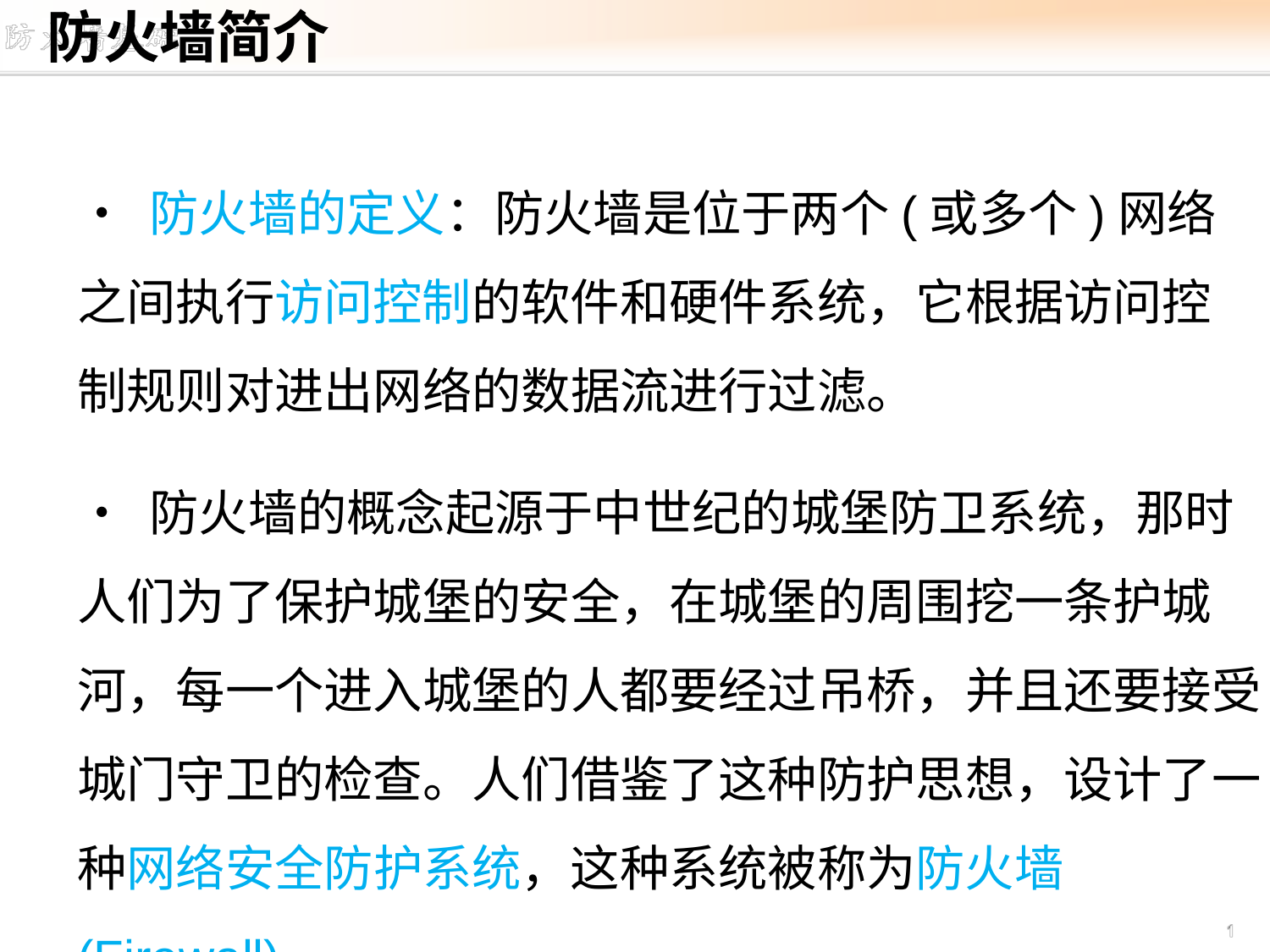

防火墙简介
• 防火墙的定义：防火墙是位于两个(或多个)网络之间执行访问控制的软件和硬件系统，它根据访问控制规则对进出网络的数据流进行过滤。
• 防火墙的概念起源于中世纪的城堡防卫系统，那时人们为了保护城堡的安全，在城堡的周围挖一条护城河，每一个进入城堡的人都要经过吊桥，并且还要接受城门守卫的检查。人们借鉴了这种防护思想，设计了一种网络安全防护系统，这种系统被称为防火墙(Firewall)。